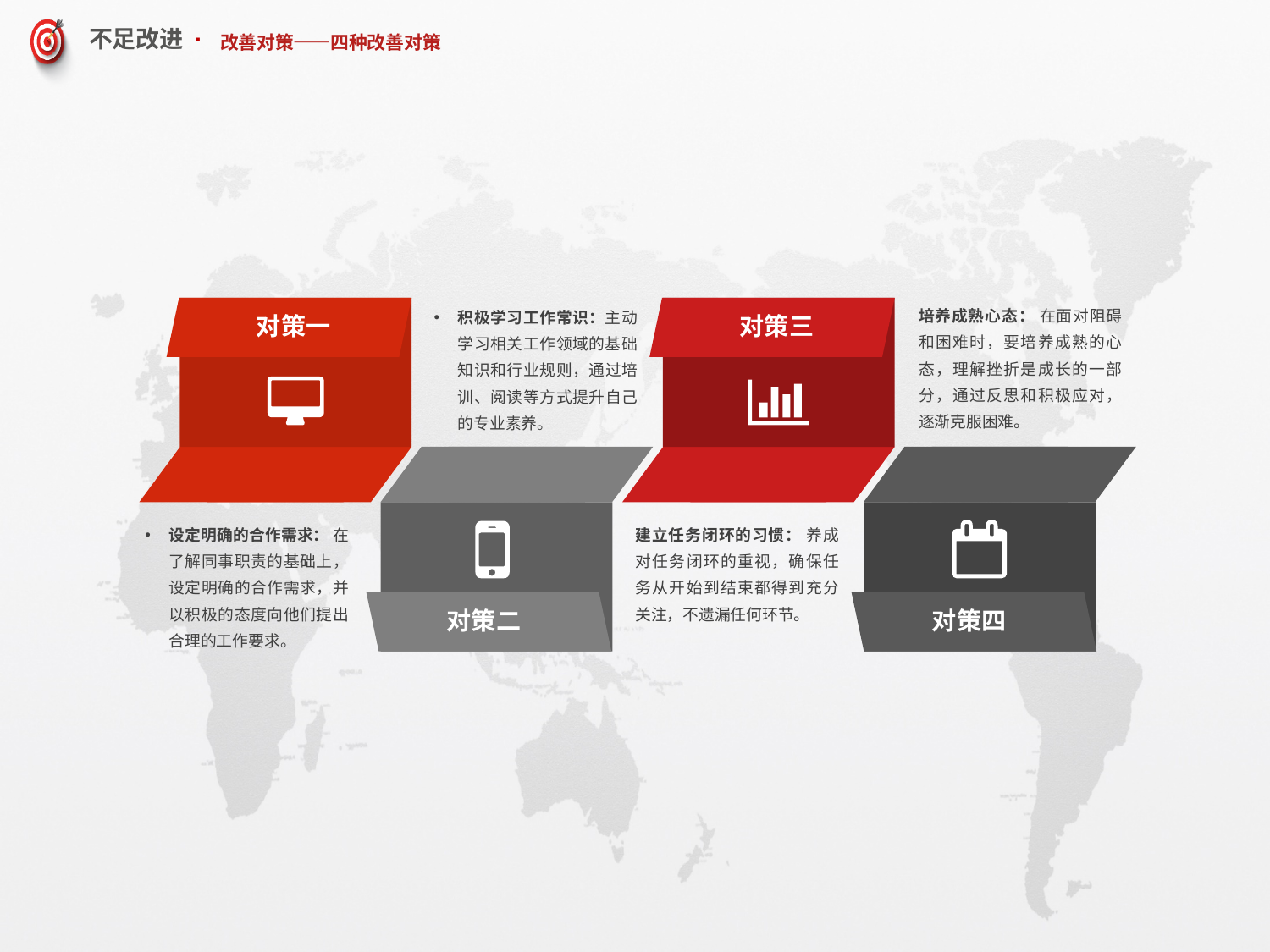

# 改善对策——四种改善对策

培养成熟心态： 在面对阻碍和困难时，要培养成熟的心态，理解挫折是成长的一部分，通过反思和积极应对，逐渐克服困难。
积极学习工作常识：主动学习相关工作领域的基础知识和行业规则，通过培训、阅读等方式提升自己的专业素养。

对策一

对策三

设定明确的合作需求： 在了解同事职责的基础上，设定明确的合作需求，并以积极的态度向他们提出合理的工作要求。
建立任务闭环的习惯： 养成对任务闭环的重视，确保任务从开始到结束都得到充分关注，不遗漏任何环节。

对策二

对策四